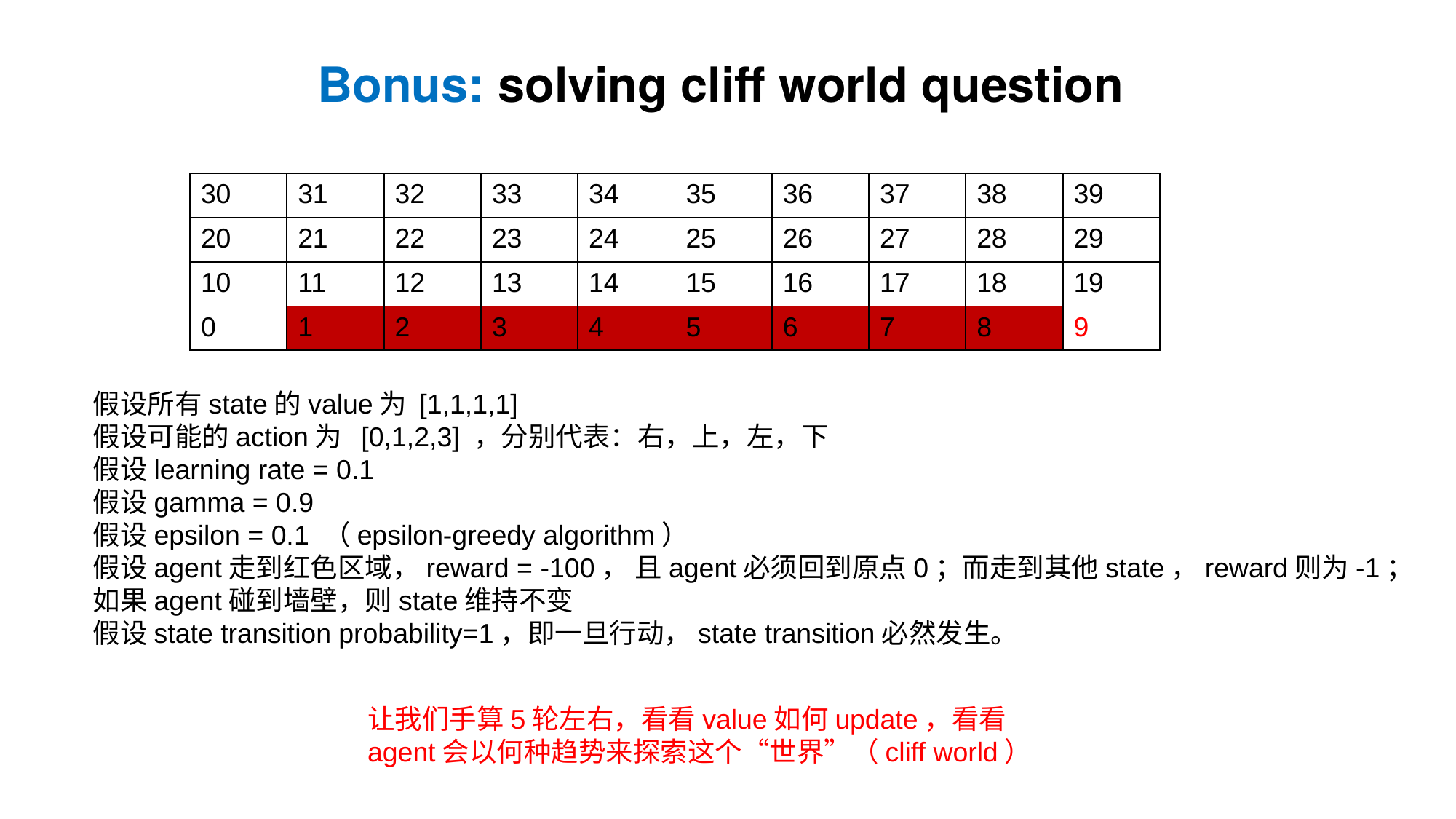

Bonus: solving cliff world question
| 30 | 31 | 32 | 33 | 34 | 35 | 36 | 37 | 38 | 39 |
| --- | --- | --- | --- | --- | --- | --- | --- | --- | --- |
| 20 | 21 | 22 | 23 | 24 | 25 | 26 | 27 | 28 | 29 |
| 10 | 11 | 12 | 13 | 14 | 15 | 16 | 17 | 18 | 19 |
| 0 | 1 | 2 | 3 | 4 | 5 | 6 | 7 | 8 | 9 |
假设所有state的value为 [1,1,1,1]
假设可能的action为  [0,1,2,3] ，分别代表：右，上，左，下
假设learning rate = 0.1
假设gamma = 0.9
假设epsilon = 0.1 （epsilon-greedy algorithm）
假设agent走到红色区域，reward = -100， 且agent必须回到原点0；而走到其他state，reward则为-1；
如果agent碰到墙壁，则state维持不变
假设state transition probability=1，即一旦行动，state transition必然发生。
让我们手算5轮左右，看看value如何update，看看agent会以何种趋势来探索这个“世界”（cliff world）